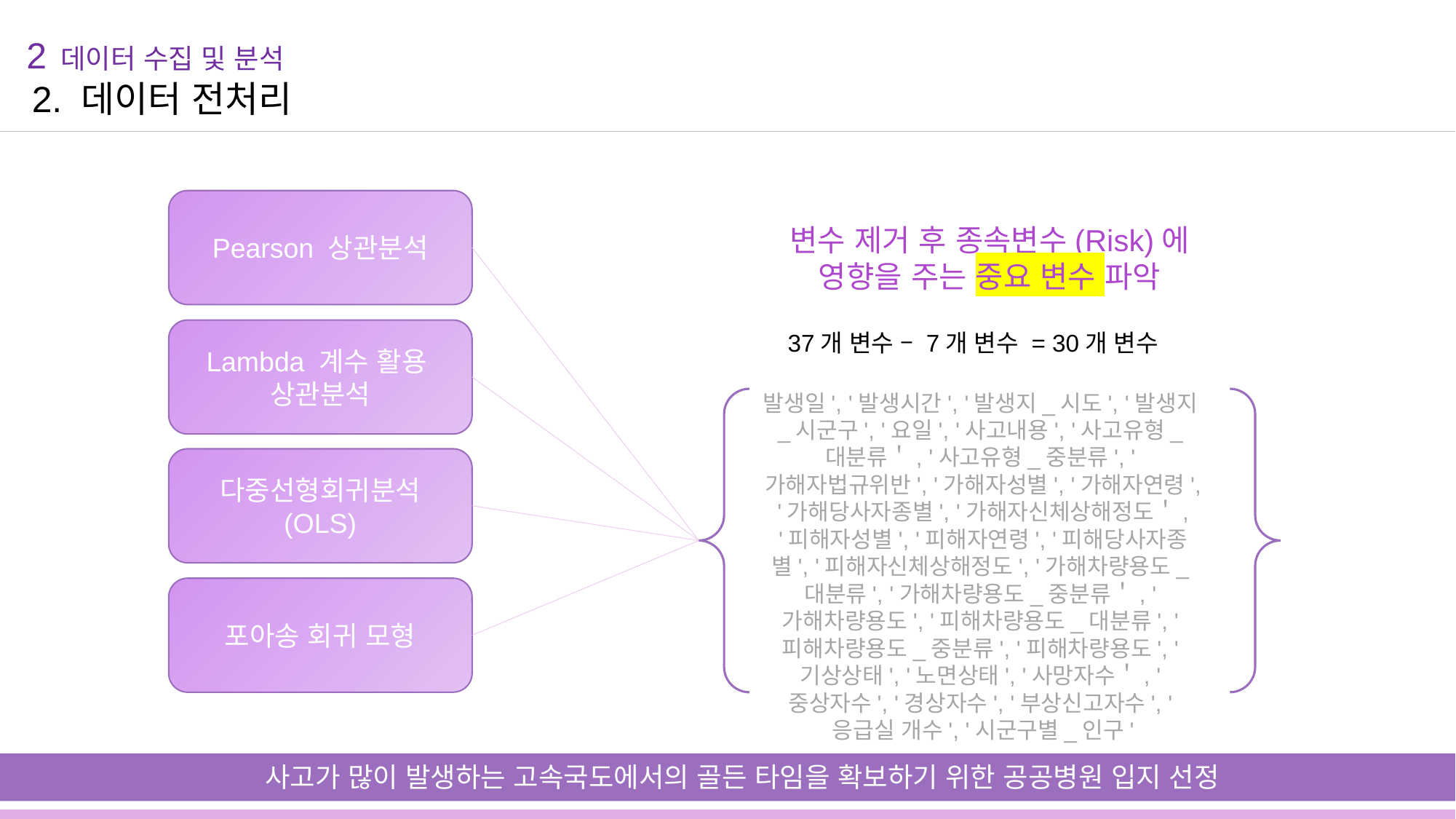

2 데이터 수집 및 분석
2. 데이터 전처리
변수 제거 후 종속변수(Risk)에
영향을 주는 중요 변수 파악
Pearson 상관분석
37개 변수 – 7개 변수 = 30개 변수
Lambda 계수 활용
상관분석
발생일', '발생시간', '발생지_시도', '발생지_시군구', '요일', '사고내용', '사고유형_대분류＇, '사고유형_중분류', '가해자법규위반', '가해자성별', '가해자연령', '가해당사자종별', '가해자신체상해정도＇, '피해자성별', '피해자연령', '피해당사자종별', '피해자신체상해정도', '가해차량용도_대분류', '가해차량용도_중분류＇, '가해차량용도', '피해차량용도_대분류', '피해차량용도_중분류', '피해차량용도', '기상상태', '노면상태', '사망자수＇, '중상자수', '경상자수', '부상신고자수', '응급실 개수', '시군구별_인구'

다중선형회귀분석
(OLS)
포아송 회귀 모형

사고가 많이 발생하는 고속국도에서의 골든 타임을 확보하기 위한 공공병원 입지 선정